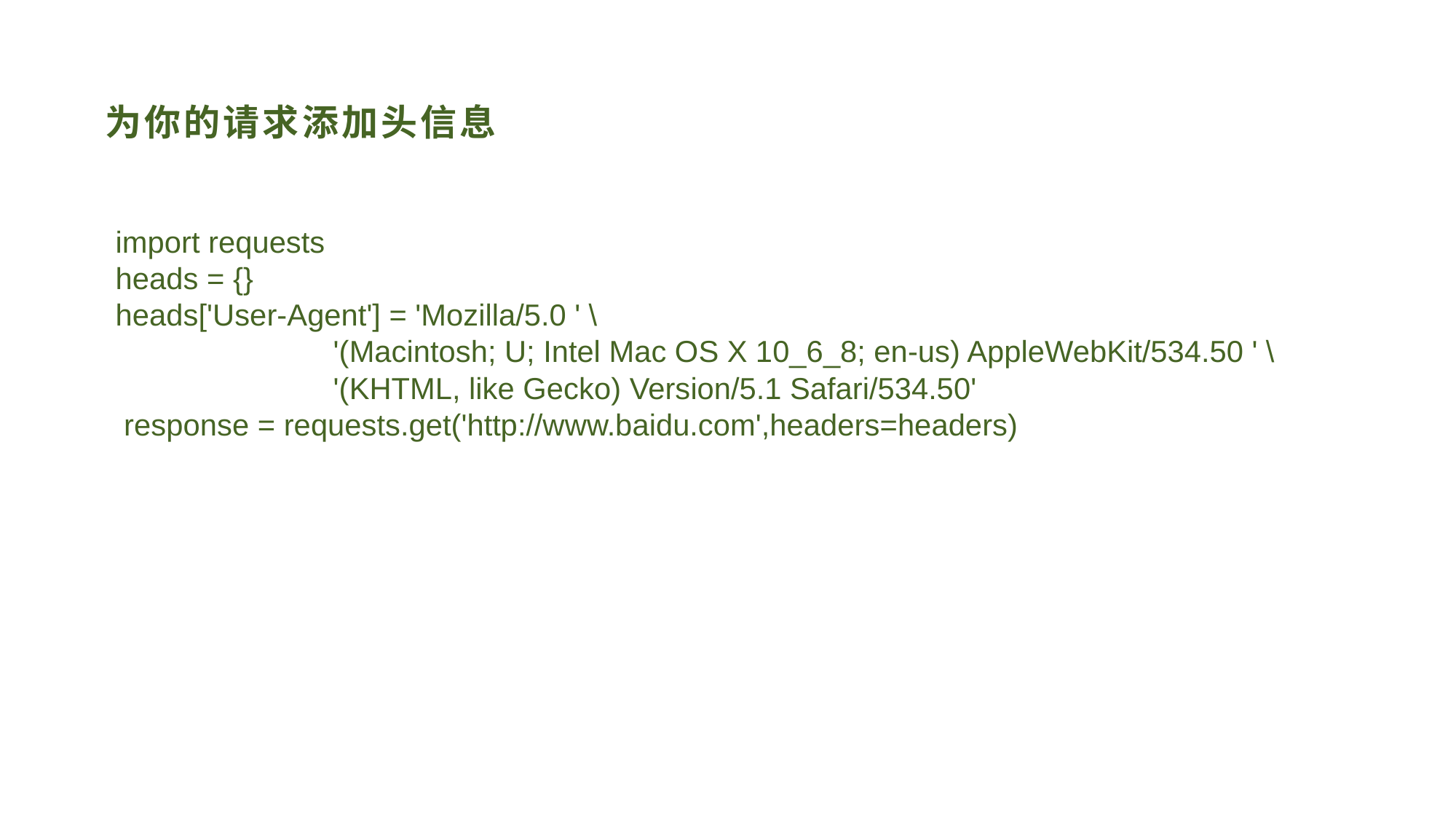

# 为你的请求添加头信息
import requests
heads = {}
heads['User-Agent'] = 'Mozilla/5.0 ' \
                          '(Macintosh; U; Intel Mac OS X 10_6_8; en-us) AppleWebKit/534.50 ' \
                          '(KHTML, like Gecko) Version/5.1 Safari/534.50'
 response = requests.get('http://www.baidu.com',headers=headers)